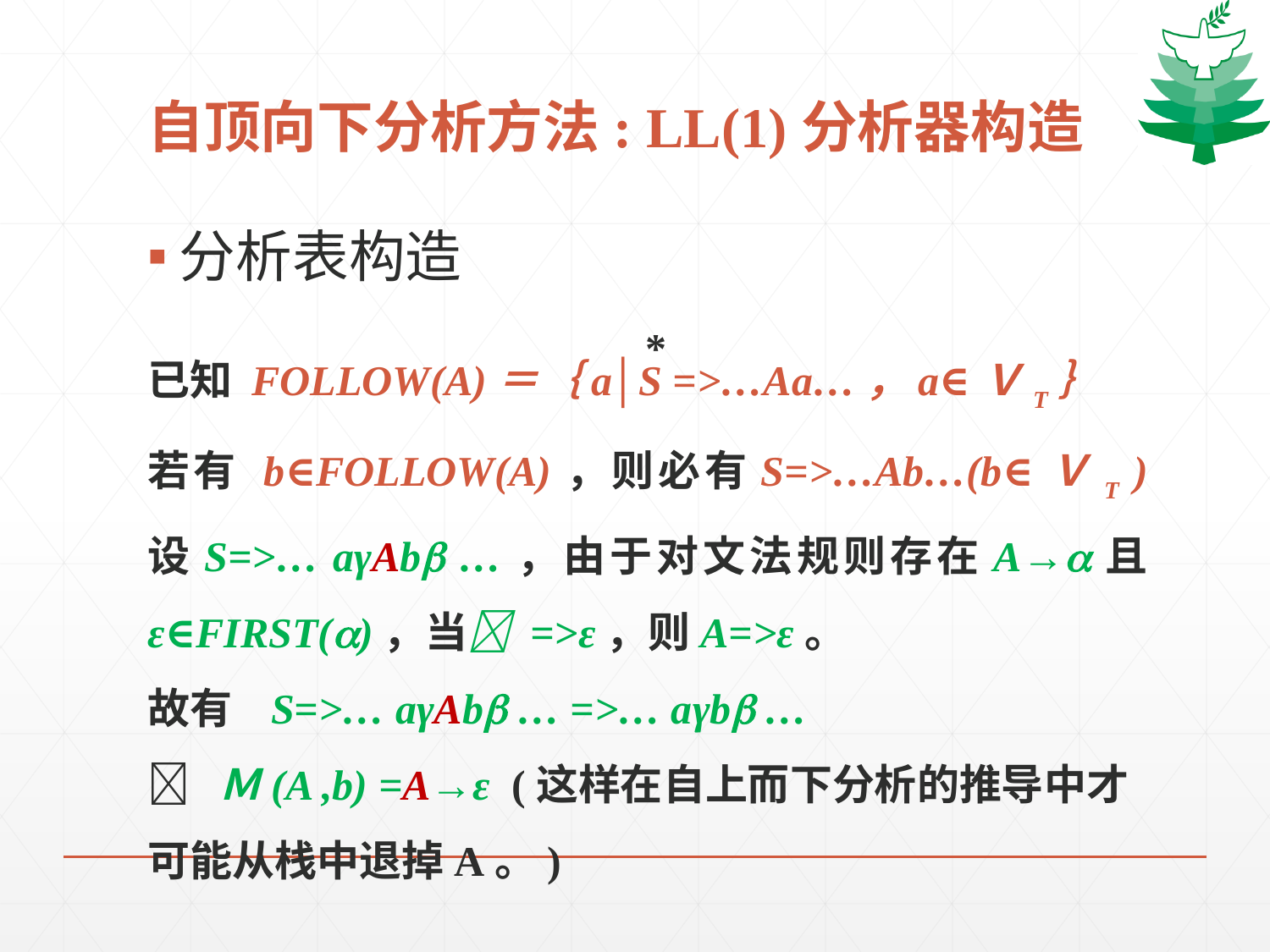

# 自顶向下分析方法: LL(1)分析器构造
分析表构造

已知 FOLLOW(A)＝｛a│S =>…Aa…，a∈ＶT｝
若有 b∈FOLLOW(A)，则必有S=>…Ab…(b∈ＶT ) 设S=>… aγAbβ …，由于对文法规则存在A→α且 ε∈FIRST(α)，当α =>ε，则A=>ε。
故有   S=>… aγAbβ … =>… aγbβ …
∴  Ｍ(A ,b) =A→ε  (这样在自上而下分析的推导中才可能从栈中退掉A。)
*